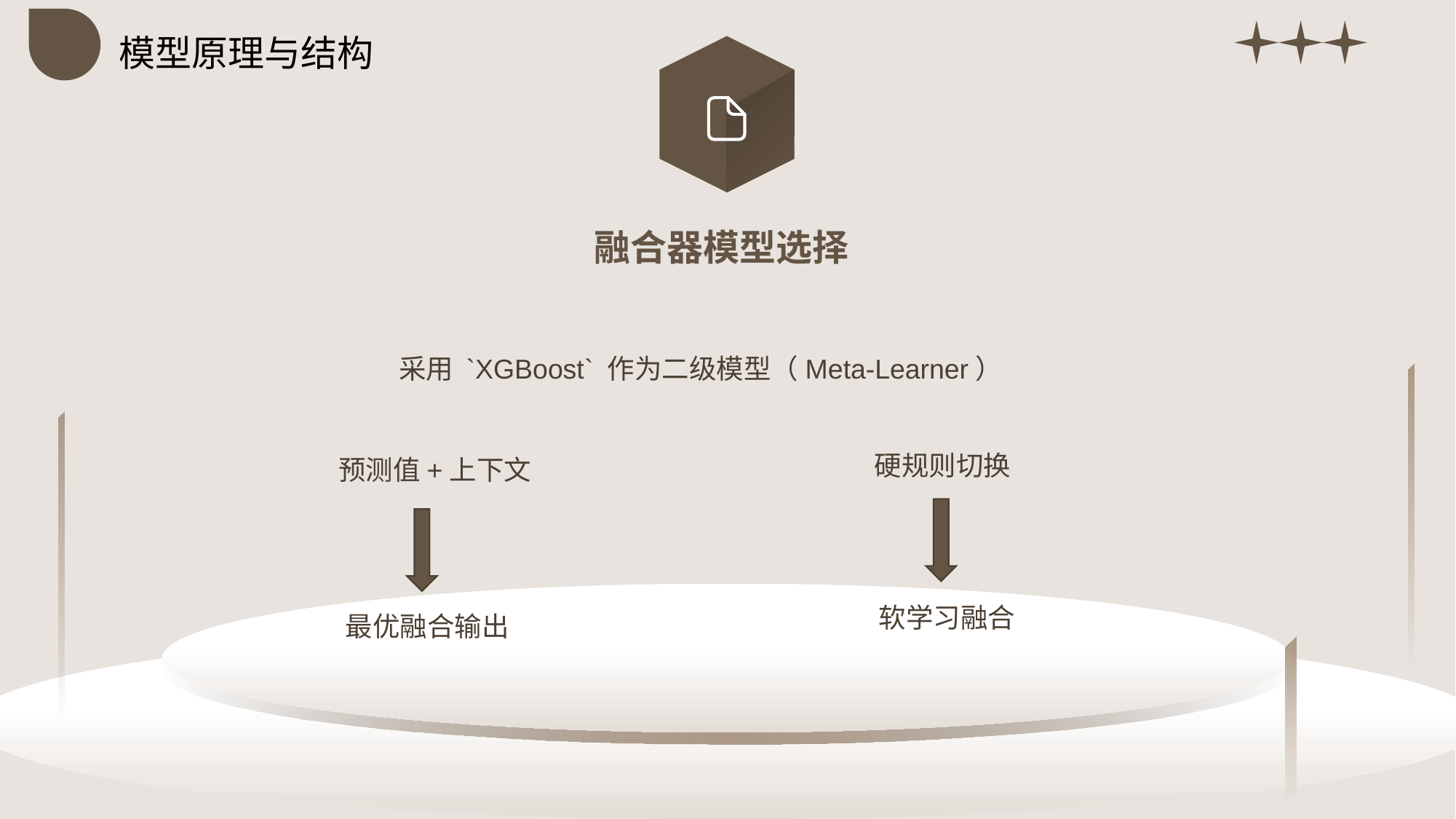

模型原理与结构

融合器模型选择
采用 `XGBoost` 作为二级模型（Meta-Learner）
硬规则切换
预测值+上下文

软学习融合

最优融合输出